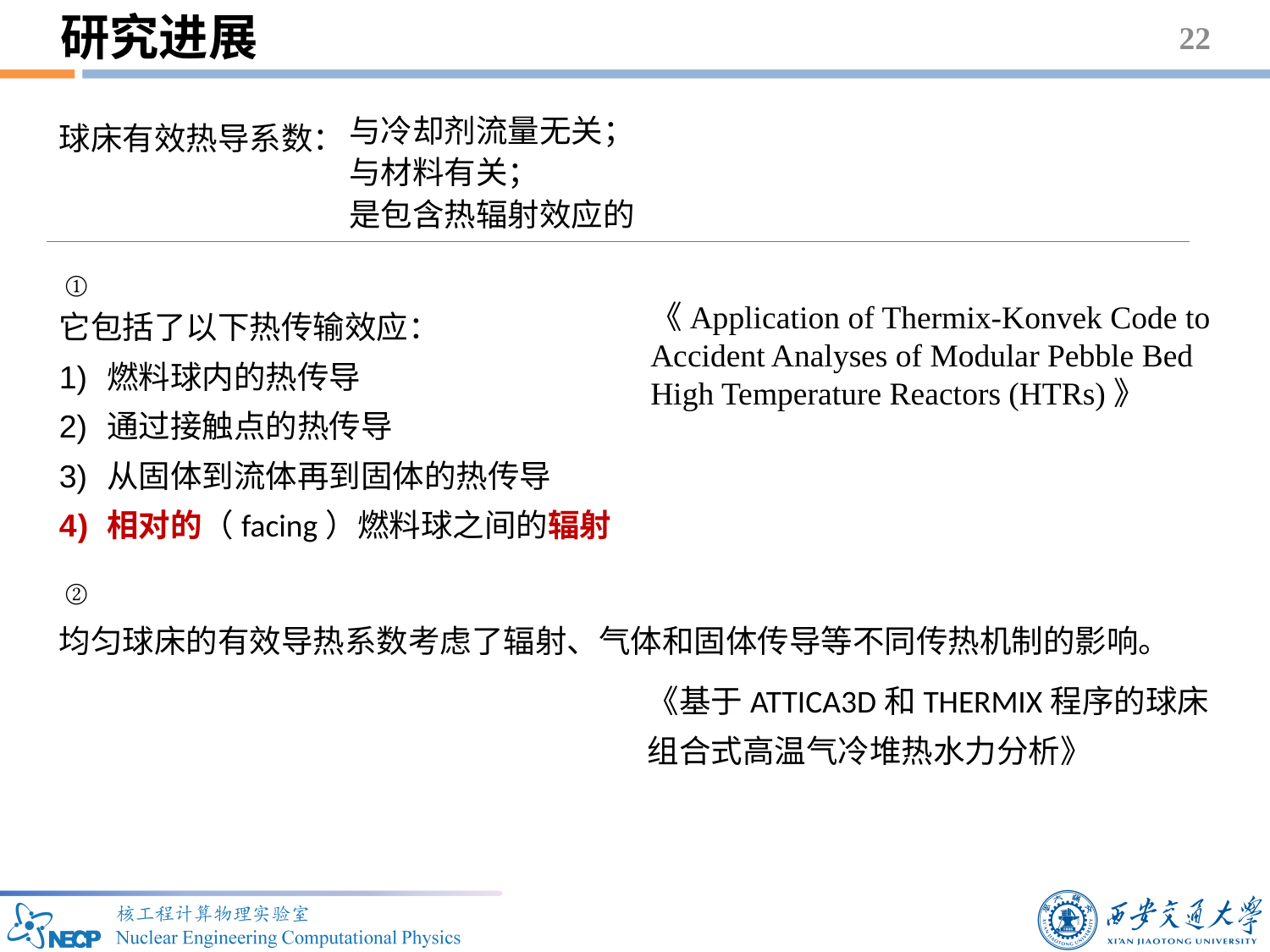

研究进展
22
与冷却剂流量无关；
与材料有关；
是包含热辐射效应的

球床有效热导系数：
①
它包括了以下热传输效应：
燃料球内的热传导
通过接触点的热传导
从固体到流体再到固体的热传导
相对的（facing）燃料球之间的辐射
《Application of Thermix-Konvek Code to Accident Analyses of Modular Pebble Bed High Temperature Reactors (HTRs)》
②
均匀球床的有效导热系数考虑了辐射、气体和固体传导等不同传热机制的影响。
《基于ATTICA3D和THERMIX程序的球床组合式高温气冷堆热水力分析》